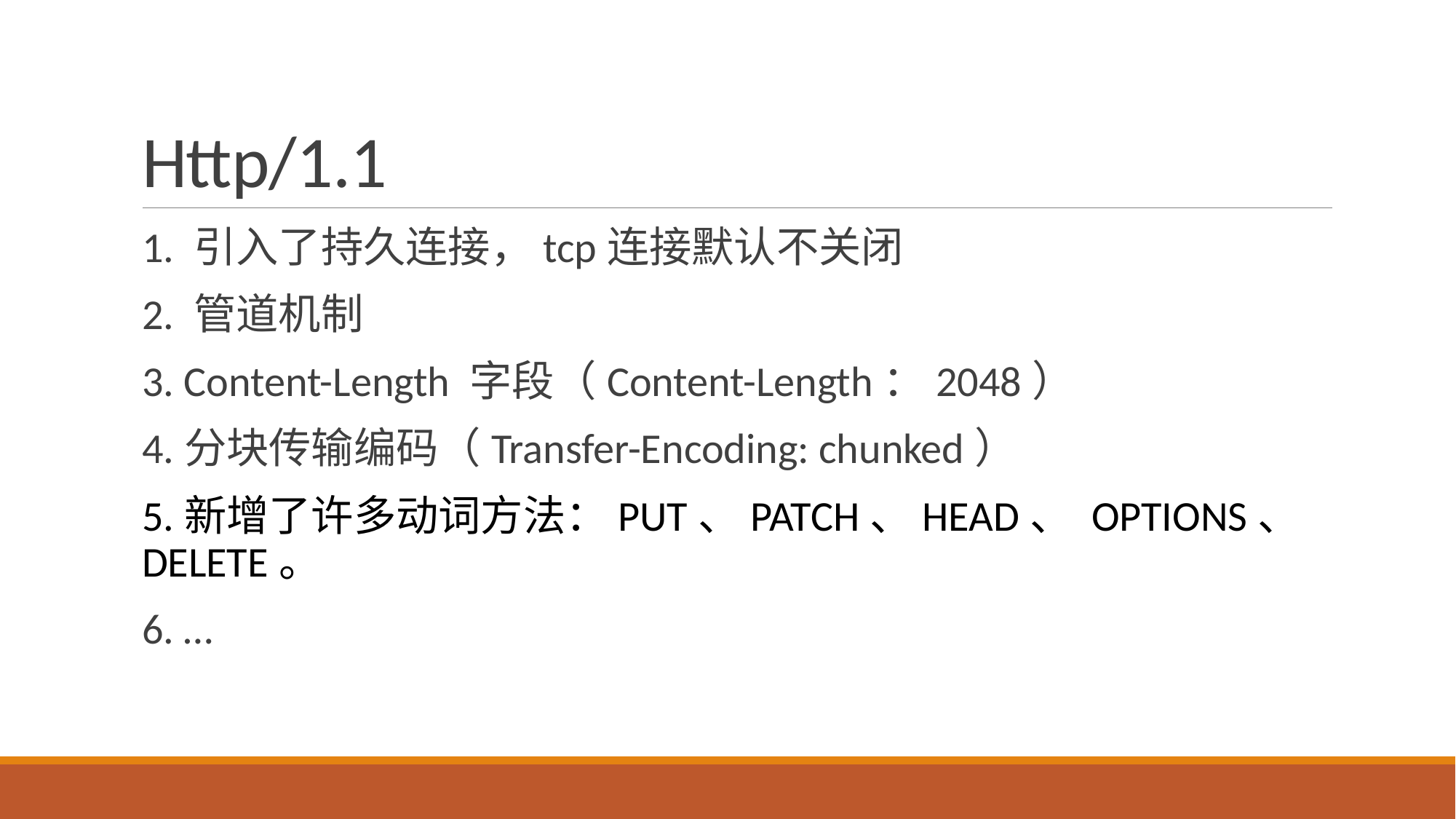

# Http/1.1
1. 引入了持久连接，tcp连接默认不关闭
2. 管道机制
3. Content-Length 字段（Content-Length：2048）
4.分块传输编码（Transfer-Encoding: chunked）
5.新增了许多动词方法：PUT、PATCH、HEAD、 OPTIONS、DELETE。
6. …